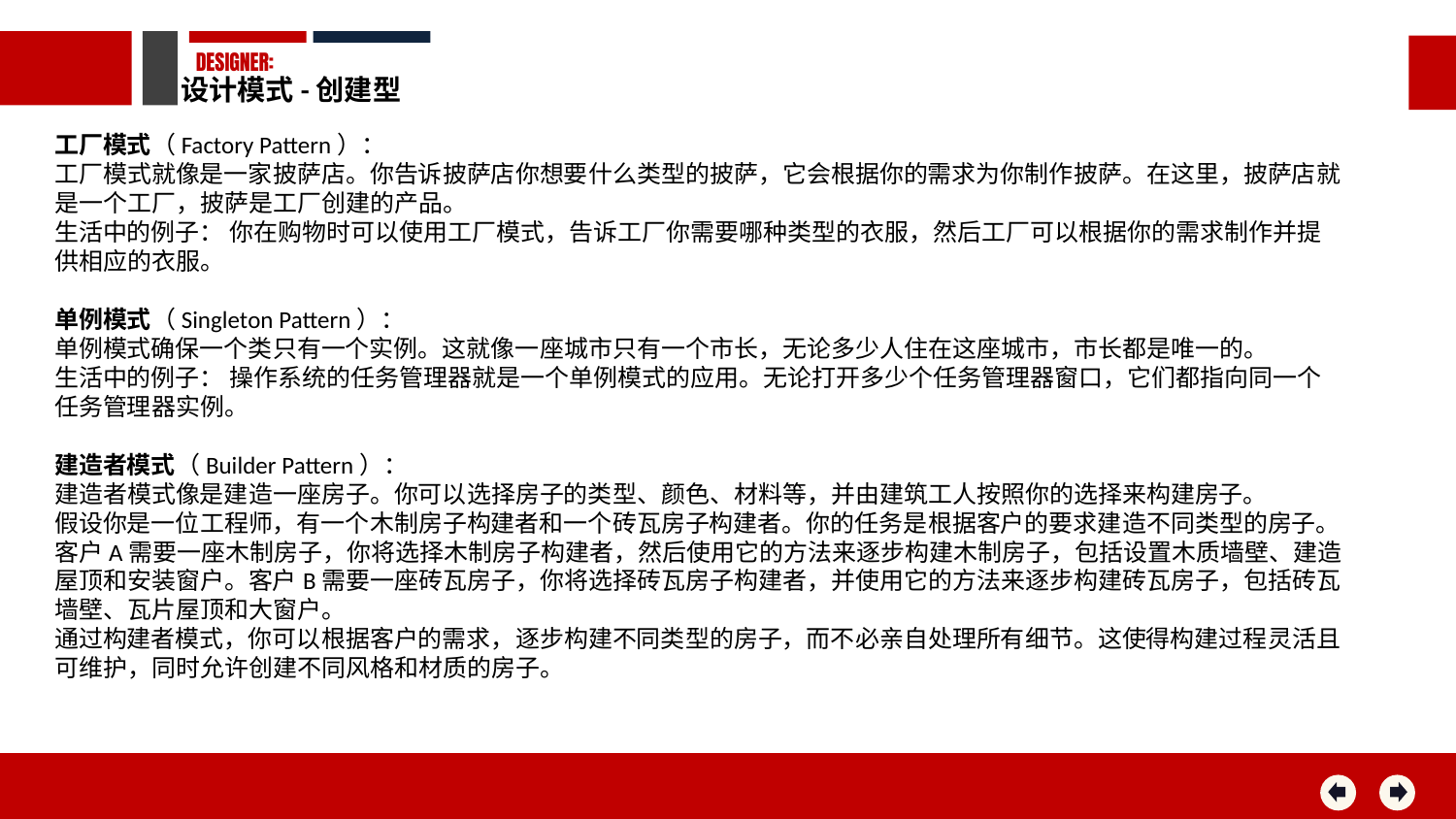

DESIGNER:
设计模式-创建型
工厂模式（Factory Pattern）：
工厂模式就像是一家披萨店。你告诉披萨店你想要什么类型的披萨，它会根据你的需求为你制作披萨。在这里，披萨店就是一个工厂，披萨是工厂创建的产品。
生活中的例子： 你在购物时可以使用工厂模式，告诉工厂你需要哪种类型的衣服，然后工厂可以根据你的需求制作并提供相应的衣服。

单例模式（Singleton Pattern）：
单例模式确保一个类只有一个实例。这就像一座城市只有一个市长，无论多少人住在这座城市，市长都是唯一的。
生活中的例子： 操作系统的任务管理器就是一个单例模式的应用。无论打开多少个任务管理器窗口，它们都指向同一个任务管理器实例。

建造者模式（Builder Pattern）：
建造者模式像是建造一座房子。你可以选择房子的类型、颜色、材料等，并由建筑工人按照你的选择来构建房子。
假设你是一位工程师，有一个木制房子构建者和一个砖瓦房子构建者。你的任务是根据客户的要求建造不同类型的房子。
客户A需要一座木制房子，你将选择木制房子构建者，然后使用它的方法来逐步构建木制房子，包括设置木质墙壁、建造屋顶和安装窗户。客户B需要一座砖瓦房子，你将选择砖瓦房子构建者，并使用它的方法来逐步构建砖瓦房子，包括砖瓦墙壁、瓦片屋顶和大窗户。
通过构建者模式，你可以根据客户的需求，逐步构建不同类型的房子，而不必亲自处理所有细节。这使得构建过程灵活且可维护，同时允许创建不同风格和材质的房子。